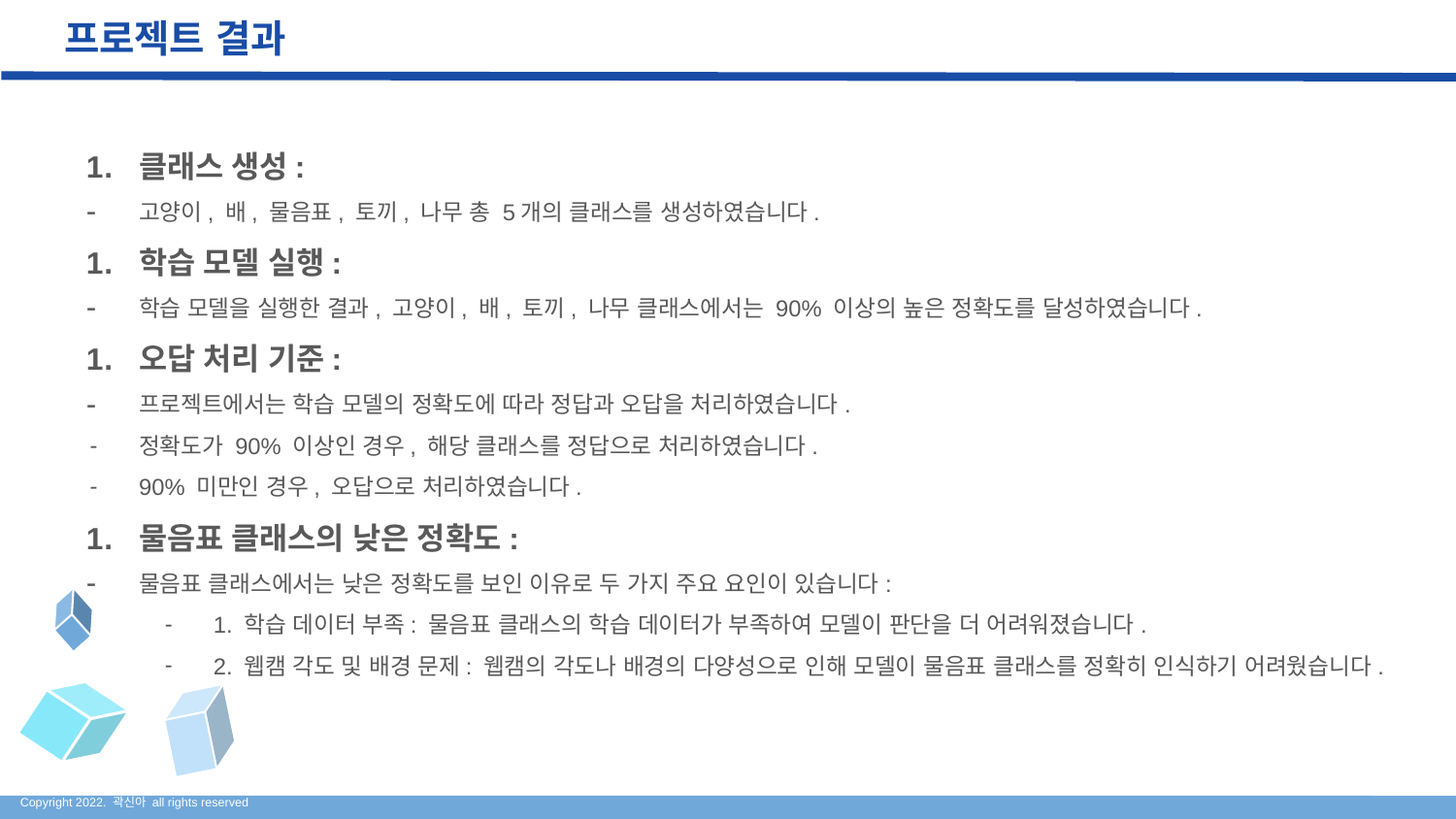

# 프로젝트 결과
클래스 생성:
고양이, 배, 물음표, 토끼, 나무 총 5개의 클래스를 생성하였습니다.
학습 모델 실행:
학습 모델을 실행한 결과, 고양이, 배, 토끼, 나무 클래스에서는 90% 이상의 높은 정확도를 달성하였습니다.
오답 처리 기준:
프로젝트에서는 학습 모델의 정확도에 따라 정답과 오답을 처리하였습니다.
정확도가 90% 이상인 경우, 해당 클래스를 정답으로 처리하였습니다.
90% 미만인 경우, 오답으로 처리하였습니다.
물음표 클래스의 낮은 정확도:
물음표 클래스에서는 낮은 정확도를 보인 이유로 두 가지 주요 요인이 있습니다:
1. 학습 데이터 부족: 물음표 클래스의 학습 데이터가 부족하여 모델이 판단을 더 어려워졌습니다.
2. 웹캠 각도 및 배경 문제: 웹캠의 각도나 배경의 다양성으로 인해 모델이 물음표 클래스를 정확히 인식하기 어려웠습니다.